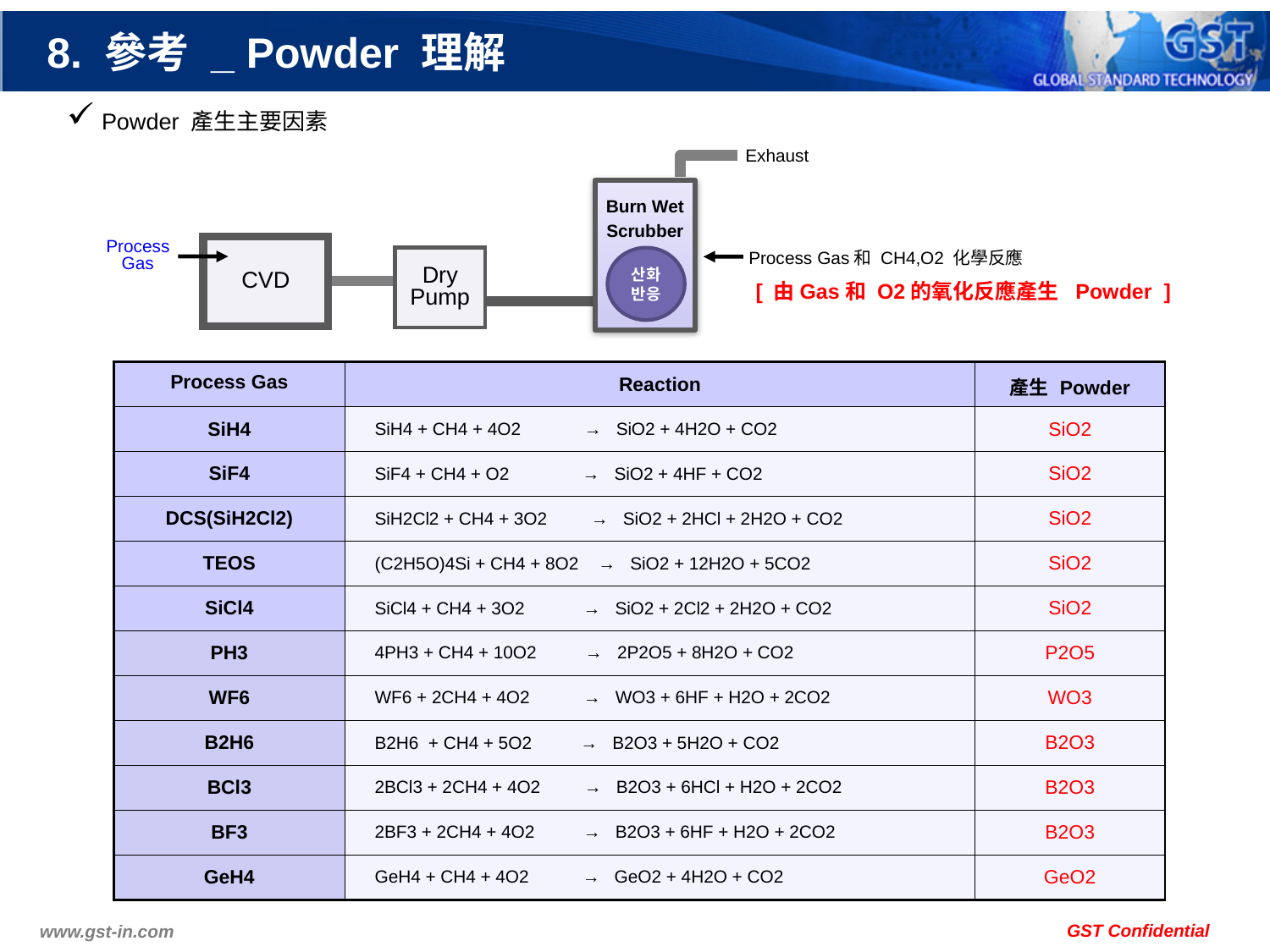

# 8. 參考 _ Powder 理解
 Powder 產生主要因素
Exhaust

Burn Wet
Scrubber
Process Gas
CVD
Process Gas和 CH4,O2 化學反應
Dry Pump
산화
반응

[ 由Gas和 O2的氧化反應產生  Powder  ]

| Process Gas | Reaction | 產生 Powder |
| --- | --- | --- |
| SiH4 | SiH4 + CH4 + 4O2 → SiO2 + 4H2O + CO2 | SiO2 |
| SiF4 | SiF4 + CH4 + O2 → SiO2 + 4HF + CO2 | SiO2 |
| DCS(SiH2Cl2) | SiH2Cl2 + CH4 + 3O2 → SiO2 + 2HCl + 2H2O + CO2 | SiO2 |
| TEOS | (C2H5O)4Si + CH4 + 8O2 → SiO2 + 12H2O + 5CO2 | SiO2 |
| SiCl4 | SiCl4 + CH4 + 3O2 → SiO2 + 2Cl2 + 2H2O + CO2 | SiO2 |
| PH3 | 4PH3 + CH4 + 10O2 → 2P2O5 + 8H2O + CO2 | P2O5 |
| WF6 | WF6 + 2CH4 + 4O2 → WO3 + 6HF + H2O + 2CO2 | WO3 |
| B2H6 | B2H6 + CH4 + 5O2 → B2O3 + 5H2O + CO2 | B2O3 |
| BCl3 | 2BCl3 + 2CH4 + 4O2 → B2O3 + 6HCl + H2O + 2CO2 | B2O3 |
| BF3 | 2BF3 + 2CH4 + 4O2 → B2O3 + 6HF + H2O + 2CO2 | B2O3 |
| GeH4 | GeH4 + CH4 + 4O2 → GeO2 + 4H2O + CO2 | GeO2 |